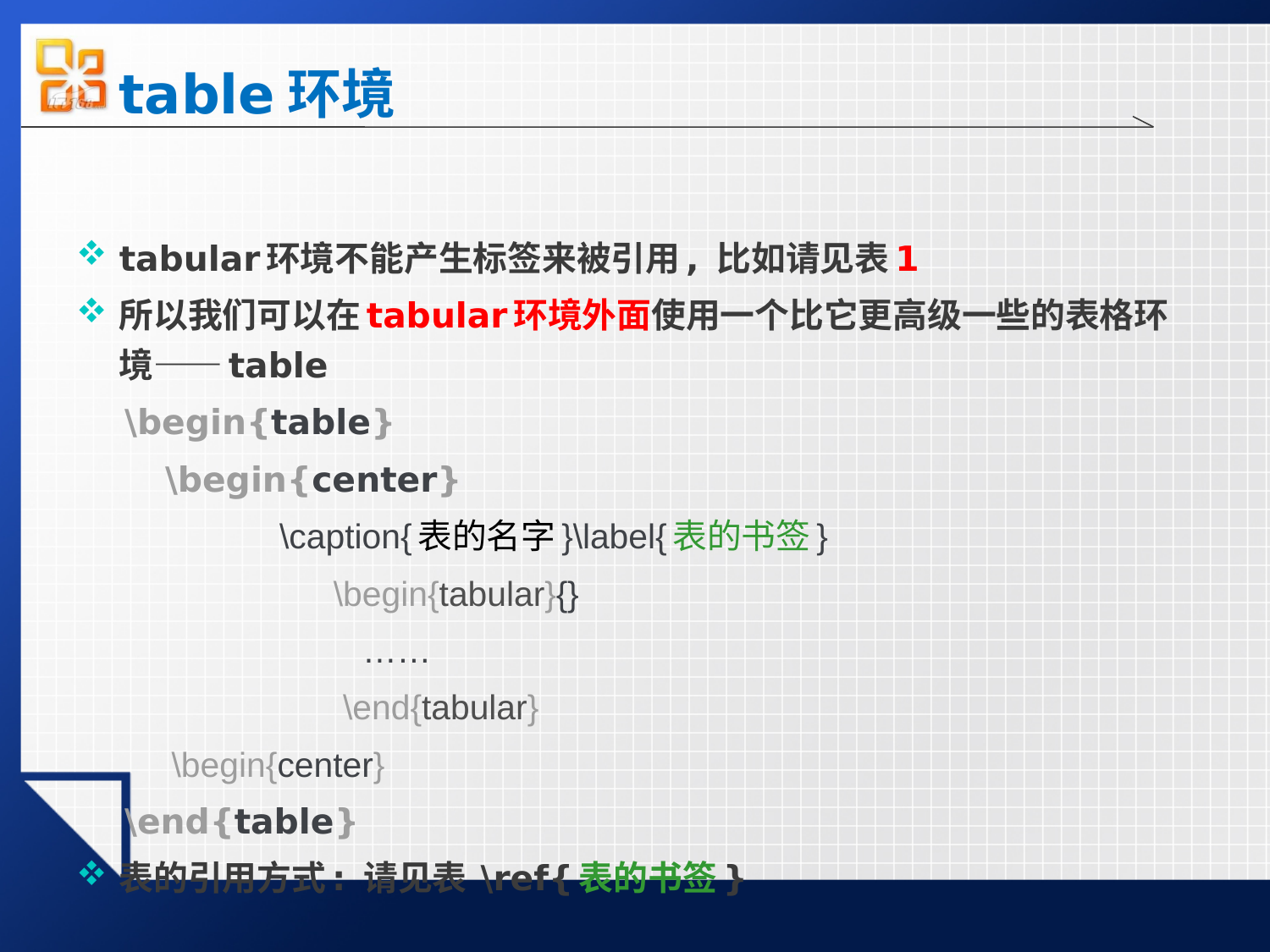

# table环境
tabular环境不能产生标签来被引用, 比如请见表1
所以我们可以在tabular环境外面使用一个比它更高级一些的表格环境——table
    \begin{table}
	\begin{center}
     	      \caption{表的名字}\label{表的书签}
                     \begin{tabular}{}
                        ……
                      \end{tabular}
    \begin{center}
    \end{table}
表的引用方式: 请见表 \ref{表的书签}